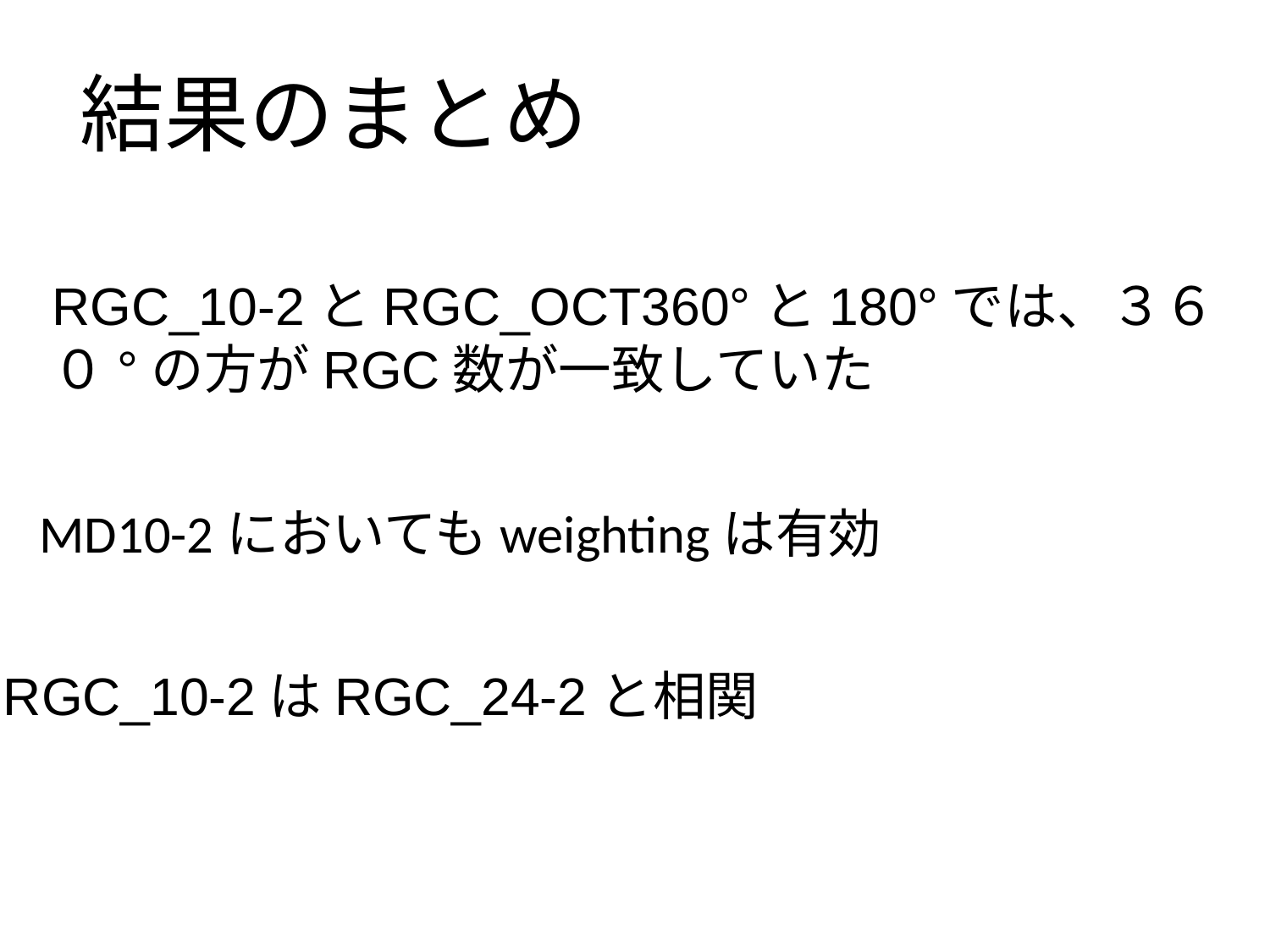

# 結果のまとめ
RGC_10-2とRGC_OCT360°と180°では、３６０°の方がRGC数が一致していた
MD10-2においてもweightingは有効
RGC_10-2はRGC_24-2と相関